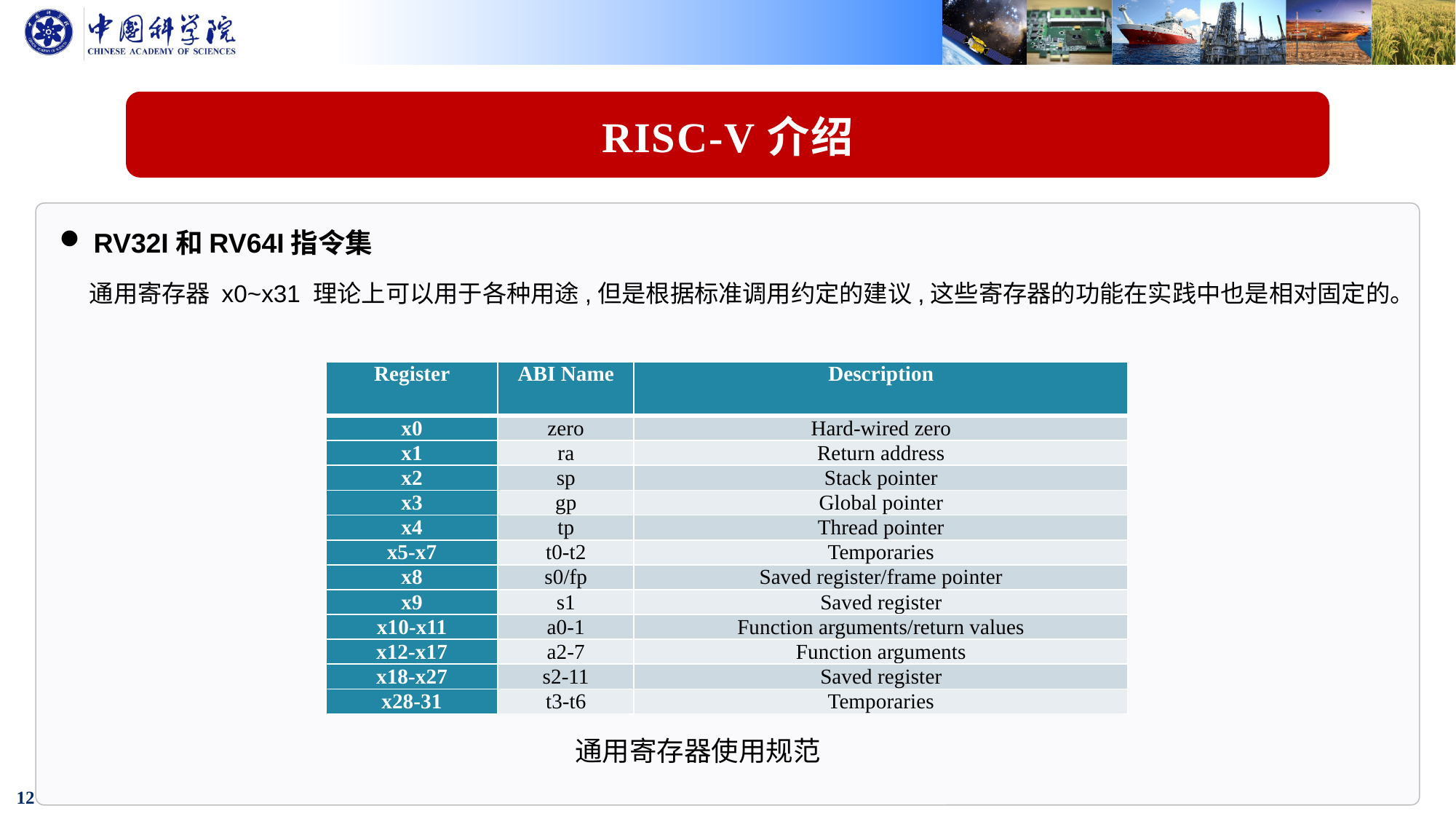

RISC-V介绍

RV32I和RV64I指令集
通用寄存器 x0~x31 理论上可以用于各种用途,但是根据标准调用约定的建议,这些寄存器的功能在实践中也是相对固定的。
| Register | ABI Name | Description |
| --- | --- | --- |
| x0 | zero | Hard-wired zero |
| x1 | ra | Return address |
| x2 | sp | Stack pointer |
| x3 | gp | Global pointer |
| x4 | tp | Thread pointer |
| x5-x7 | t0-t2 | Temporaries |
| x8 | s0/fp | Saved register/frame pointer |
| x9 | s1 | Saved register |
| x10-x11 | a0-1 | Function arguments/return values |
| x12-x17 | a2-7 | Function arguments |
| x18-x27 | s2-11 | Saved register |
| x28-31 | t3-t6 | Temporaries |
通用寄存器使用规范